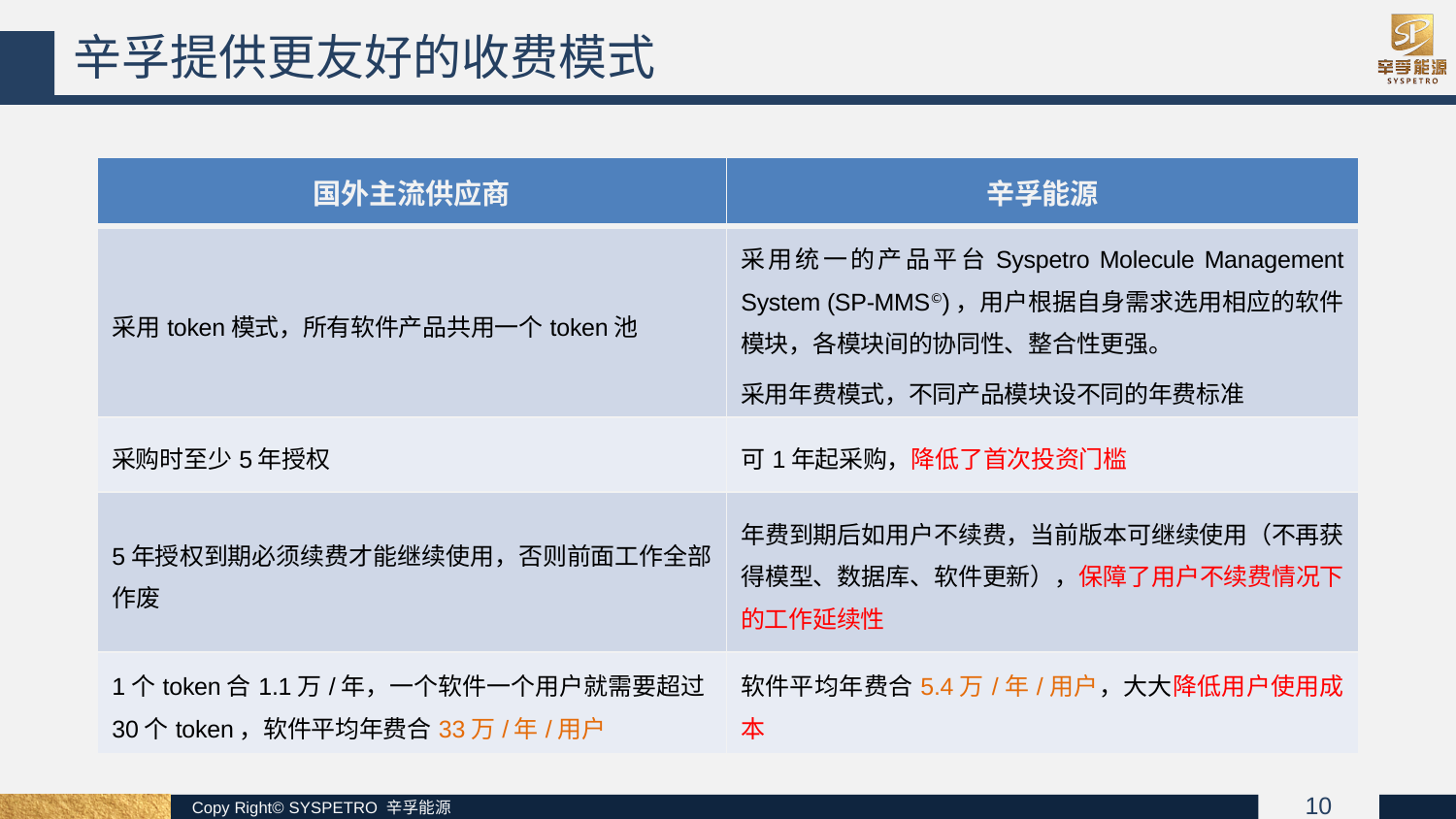

辛孚提供更友好的收费模式
| 国外主流供应商 | 辛孚能源 |
| --- | --- |
| 采用token模式，所有软件产品共用一个token池 | 采用统一的产品平台Syspetro Molecule Management System (SP-MMS©)，用户根据自身需求选用相应的软件模块，各模块间的协同性、整合性更强。 采用年费模式，不同产品模块设不同的年费标准 |
| 采购时至少5年授权 | 可1年起采购，降低了首次投资门槛 |
| 5年授权到期必须续费才能继续使用，否则前面工作全部作废 | 年费到期后如用户不续费，当前版本可继续使用（不再获得模型、数据库、软件更新），保障了用户不续费情况下的工作延续性 |
| 1个token合1.1万/年，一个软件一个用户就需要超过30个token，软件平均年费合33万/年/用户 | 软件平均年费合5.4万/年/用户，大大降低用户使用成本 |